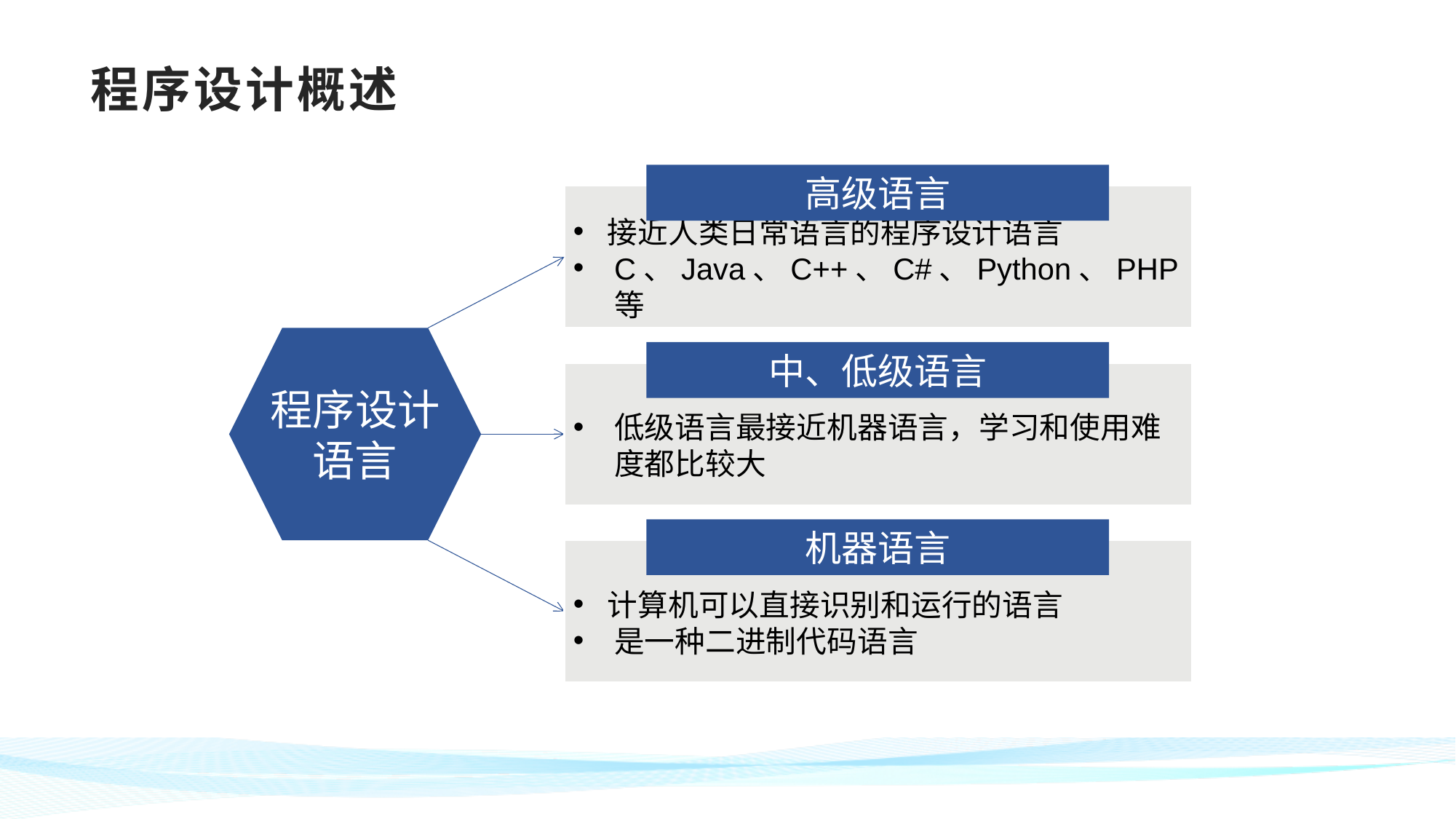

# 程序设计概述
高级语言
接近人类日常语言的程序设计语言
C、Java、C++、C#、Python、PHP等
程序设计
语言
中、低级语言
低级语言最接近机器语言，学习和使用难度都比较大
机器语言
计算机可以直接识别和运行的语言
是一种二进制代码语言